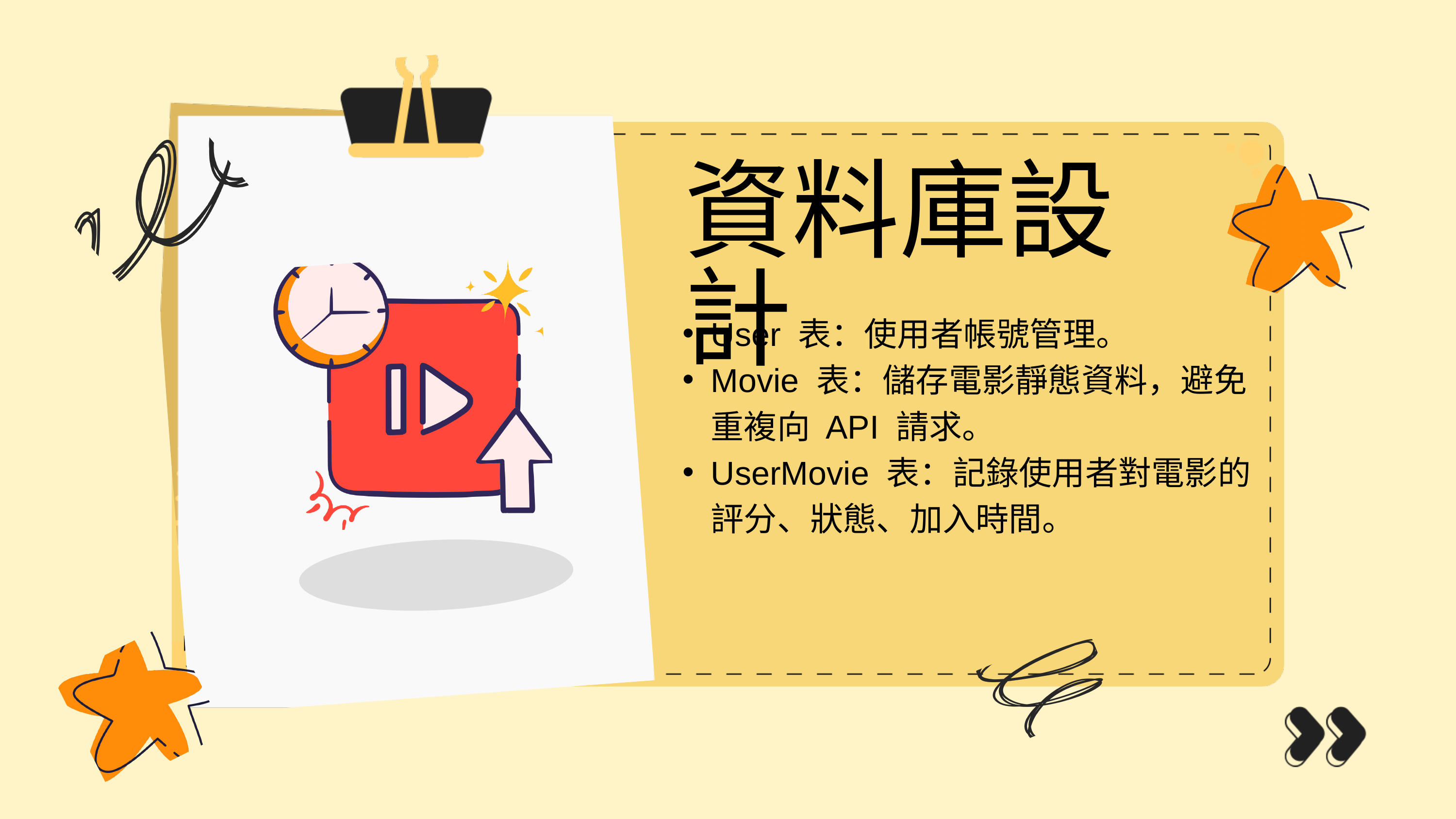

資料庫設計

User 表：使用者帳號管理。
Movie 表：儲存電影靜態資料，避免重複向 API 請求。
UserMovie 表：記錄使用者對電影的評分、狀態、加入時間。